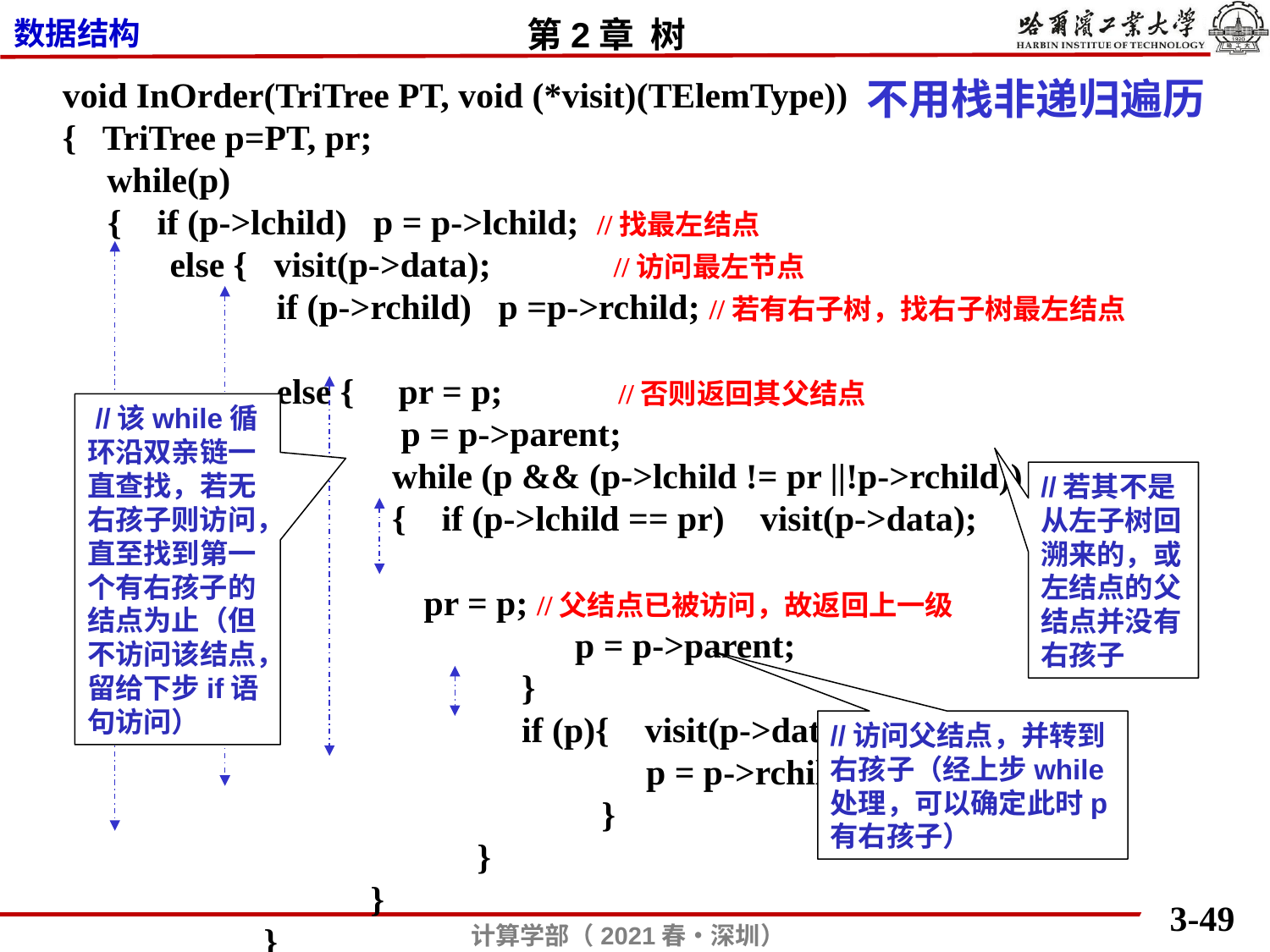

void InOrder(TriTree PT, void (*visit)(TElemType))
{   TriTree p=PT, pr;
     while(p)
   {    if (p->lchild)   p = p->lchild;  //找最左结点
          else {   visit(p->data);              //访问最左节点
                      if (p->rchild)   p =p->rchild; //若有右子树，找右子树最左结点
                      else {     pr = p;             //否则返回其父结点
                                    p = p->parent;
                                   while (p && (p->lchild != pr ||!p->rchild))
                                   {    if (p->lchild == pr)    visit(p->data);
                        pr = p; //父结点已被访问，故返回上一级
                                         p = p->parent;
                                   }
                                   if (p){    visit(p->data);
                                                 p = p->rchild;
                                            }
                              }
                  }
      }
}
不用栈非递归遍历
 //该while循环沿双亲链一直查找，若无右孩子则访问，直至找到第一个有右孩子的结点为止（但不访问该结点，留给下步if语句访问）
//若其不是从左子树回溯来的，或左结点的父结点并没有右孩子
//访问父结点，并转到右孩子（经上步while处理，可以确定此时p有右孩子）